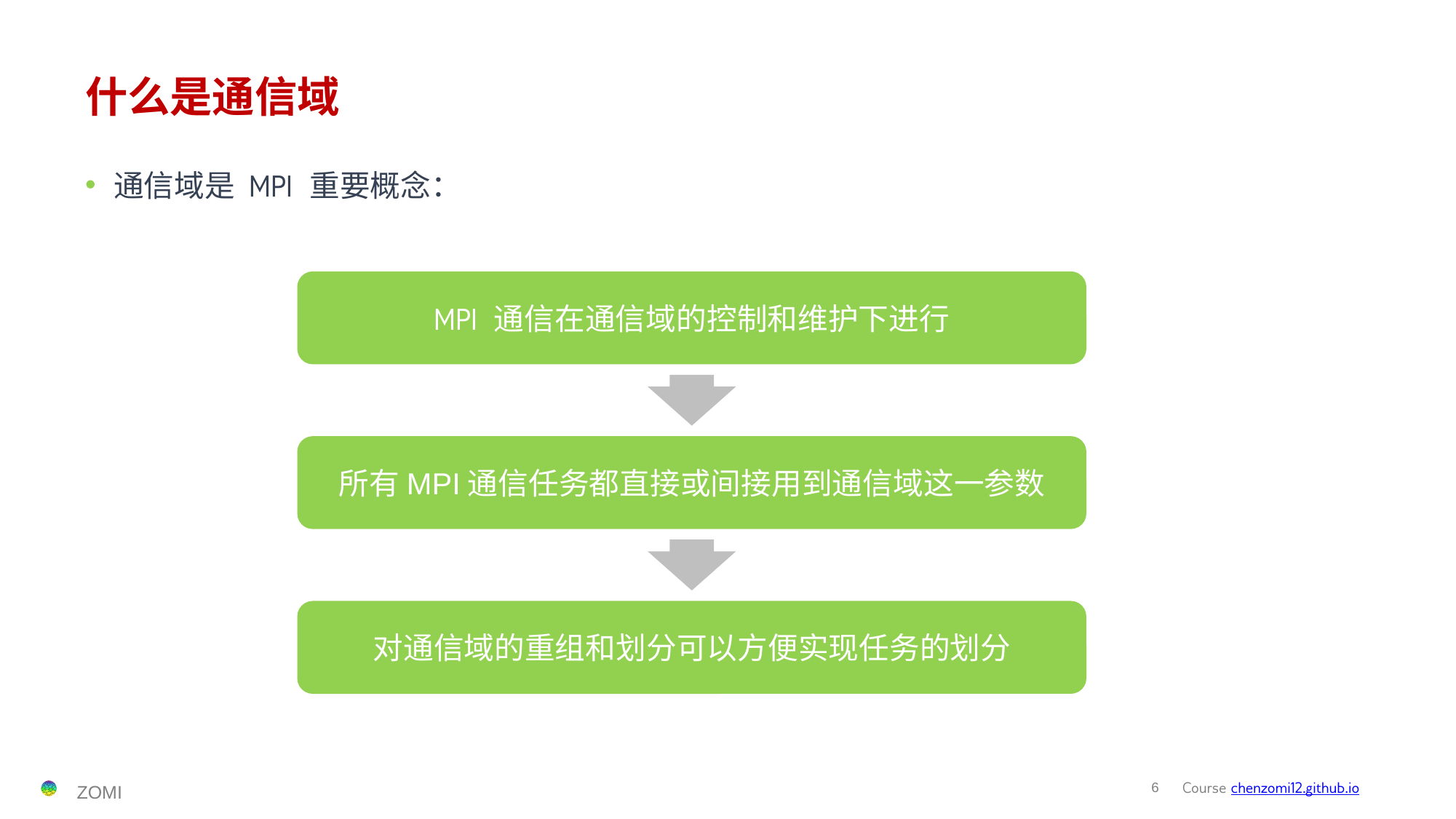

# 什么是通信域
通信域是 MPI 重要概念：
MPI 通信在通信域的控制和维护下进行

所有MPI通信任务都直接或间接用到通信域这一参数

对通信域的重组和划分可以方便实现任务的划分